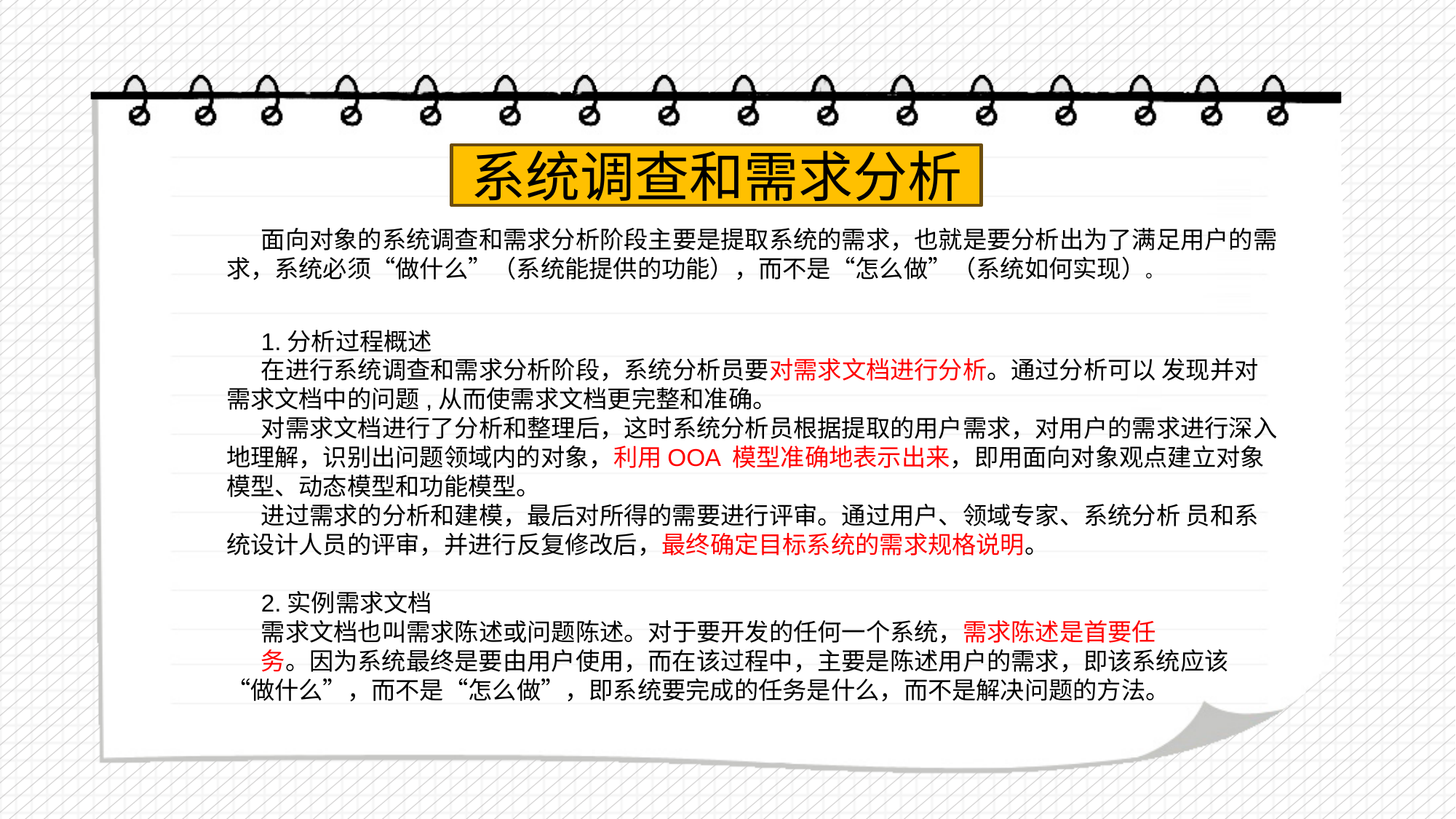

系统调查和需求分析
面向对象的系统调查和需求分析阶段主要是提取系统的需求，也就是要分析出为了满足用户的需求，系统必须“做什么”（系统能提供的功能），而不是“怎么做”（系统如何实现）。

1.分析过程概述
在进行系统调查和需求分析阶段，系统分析员要对需求文档进行分析。通过分析可以 发现并对需求文档中的问题,从而使需求文档更完整和准确。
对需求文档进行了分析和整理后，这时系统分析员根据提取的用户需求，对用户的需求进行深入地理解，识别出问题领域内的对象，利用OOA 模型准确地表示出来，即用面向对象观点建立对象模型、动态模型和功能模型。
进过需求的分析和建模，最后对所得的需要进行评审。通过用户、领域专家、系统分析 员和系统设计人员的评审，并进行反复修改后，最终确定目标系统的需求规格说明。

2.实例需求文档
需求文档也叫需求陈述或问题陈述。对于要开发的任何一个系统，需求陈述是首要任
务。因为系统最终是要由用户使用，而在该过程中，主要是陈述用户的需求，即该系统应该 “做什么”，而不是“怎么做”，即系统要完成的任务是什么，而不是解决问题的方法。